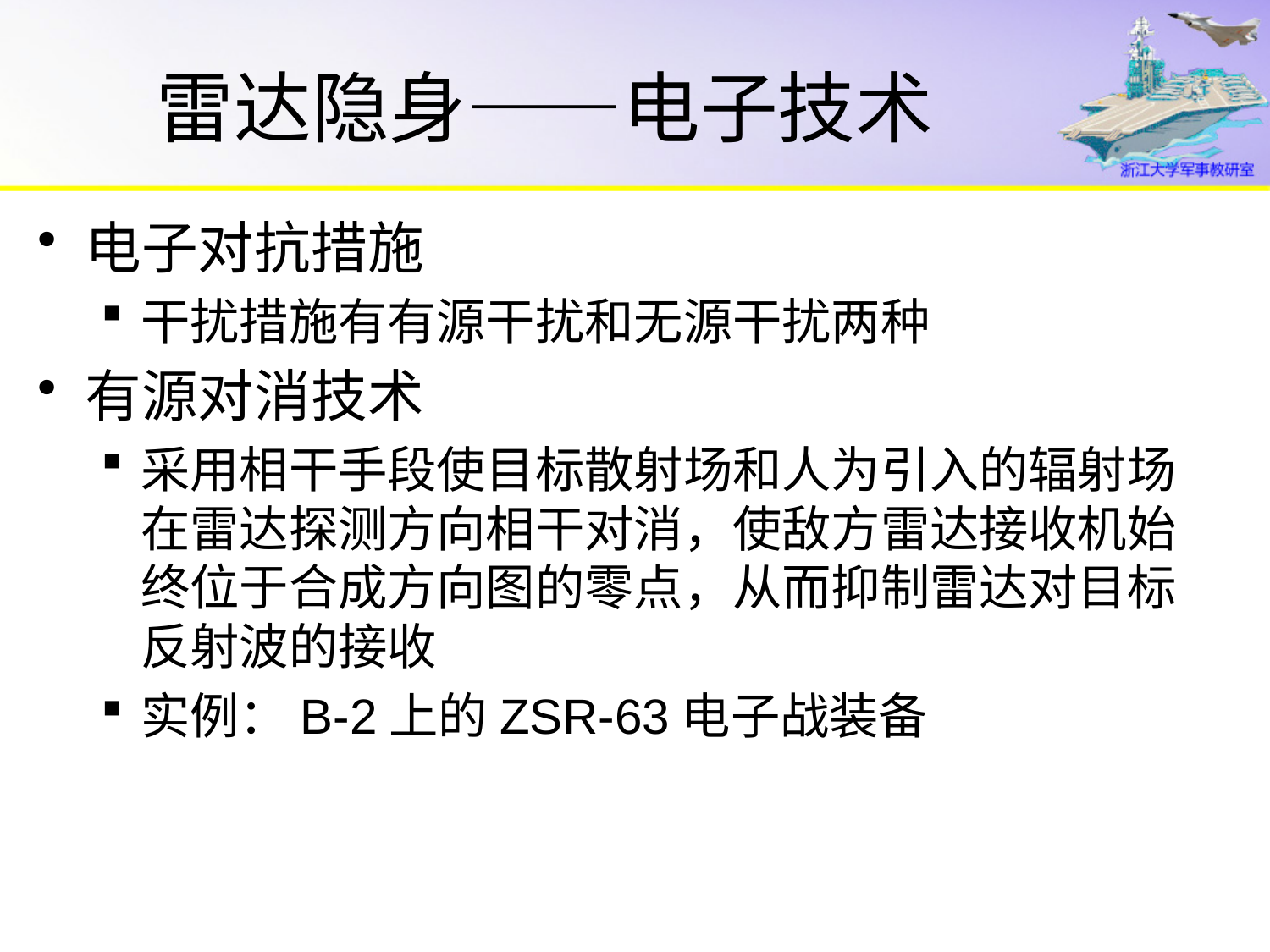

# 雷达隐身——电子技术
电子对抗措施
干扰措施有有源干扰和无源干扰两种
有源对消技术
采用相干手段使目标散射场和人为引入的辐射场在雷达探测方向相干对消，使敌方雷达接收机始终位于合成方向图的零点，从而抑制雷达对目标反射波的接收
实例：B-2上的ZSR-63电子战装备